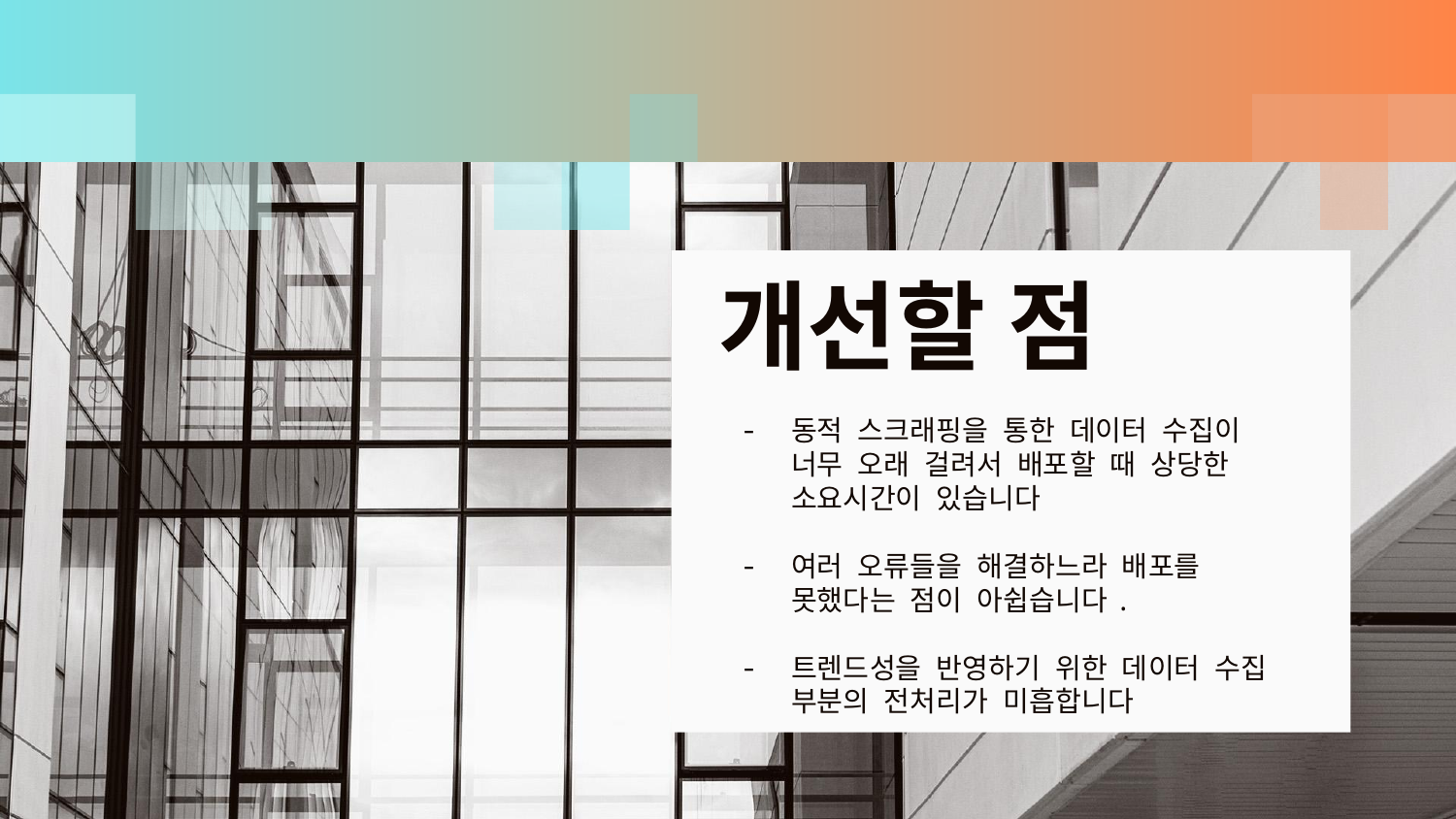

# 개선할 점
동적 스크래핑을 통한 데이터 수집이 너무 오래 걸려서 배포할 때 상당한 소요시간이 있습니다

여러 오류들을 해결하느라 배포를 못했다는 점이 아쉽습니다.

트렌드성을 반영하기 위한 데이터 수집 부분의 전처리가 미흡합니다